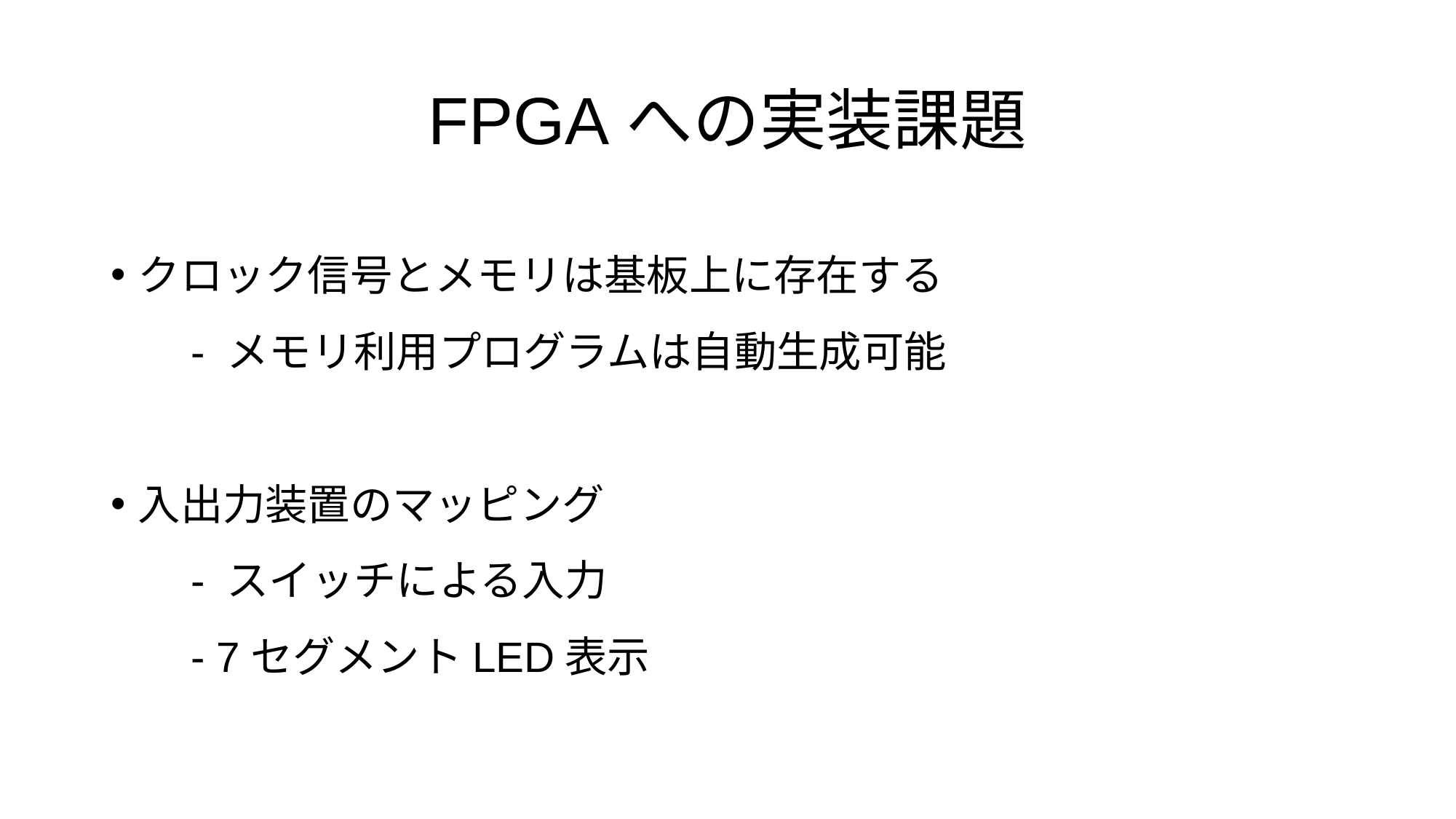

# FPGAへの実装課題
クロック信号とメモリは基板上に存在する
　- メモリ利用プログラムは自動生成可能

入出力装置のマッピング
　- スイッチによる入力
　- 7セグメントLED表示